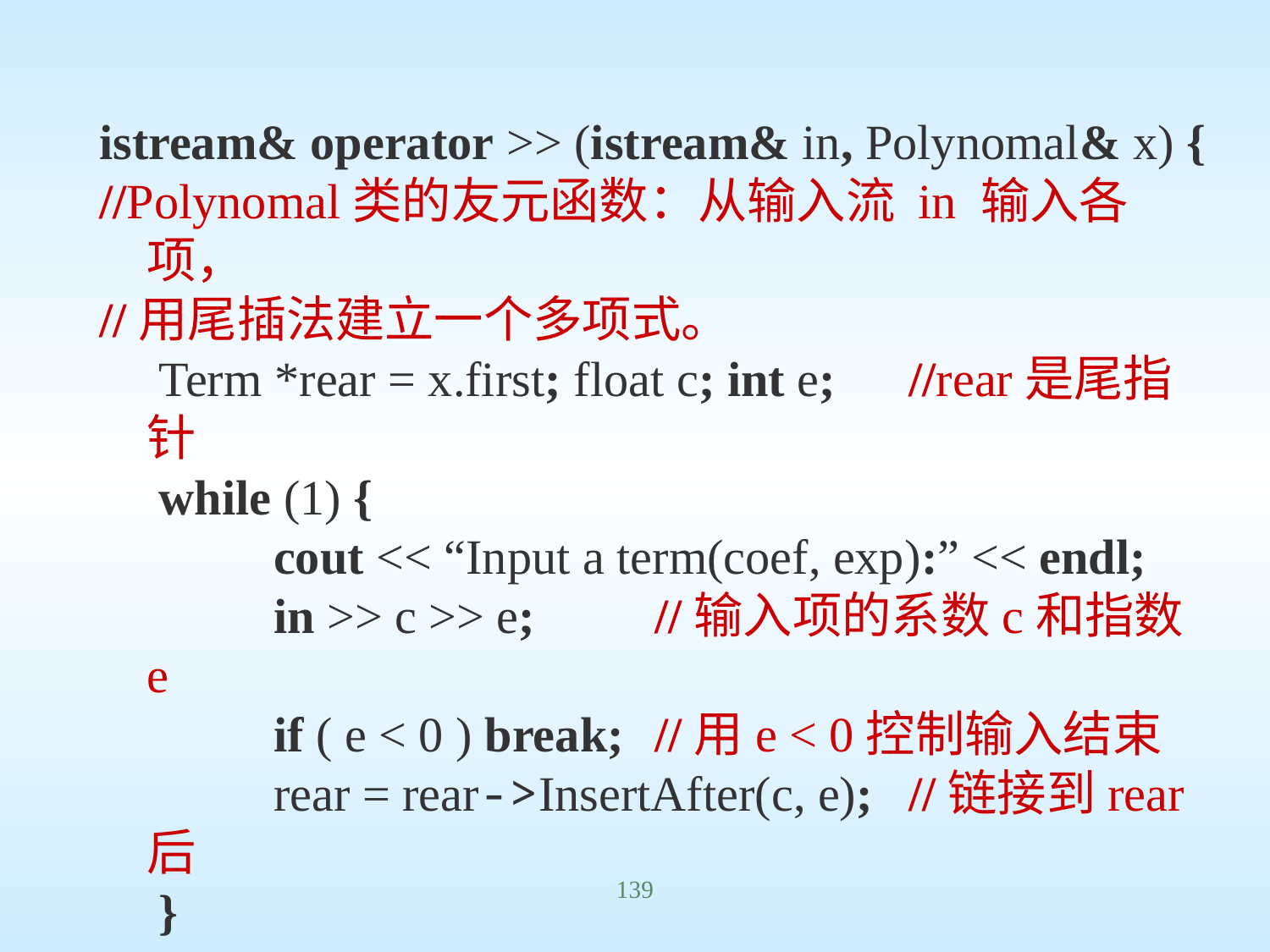

istream& operator >> (istream& in, Polynomal& x) {
//Polynomal类的友元函数：从输入流 in 输入各项，
//用尾插法建立一个多项式。
	 Term *rear = x.first; float c; int e;	//rear是尾指针
	 while (1) {
		cout << “Input a term(coef, exp):” << endl;
		in >> c >> e;	//输入项的系数c和指数e
		if ( e < 0 ) break;	//用e < 0控制输入结束
		rear = rear->InsertAfter(c, e);	//链接到rear后
	 }
	 return in;
};
139